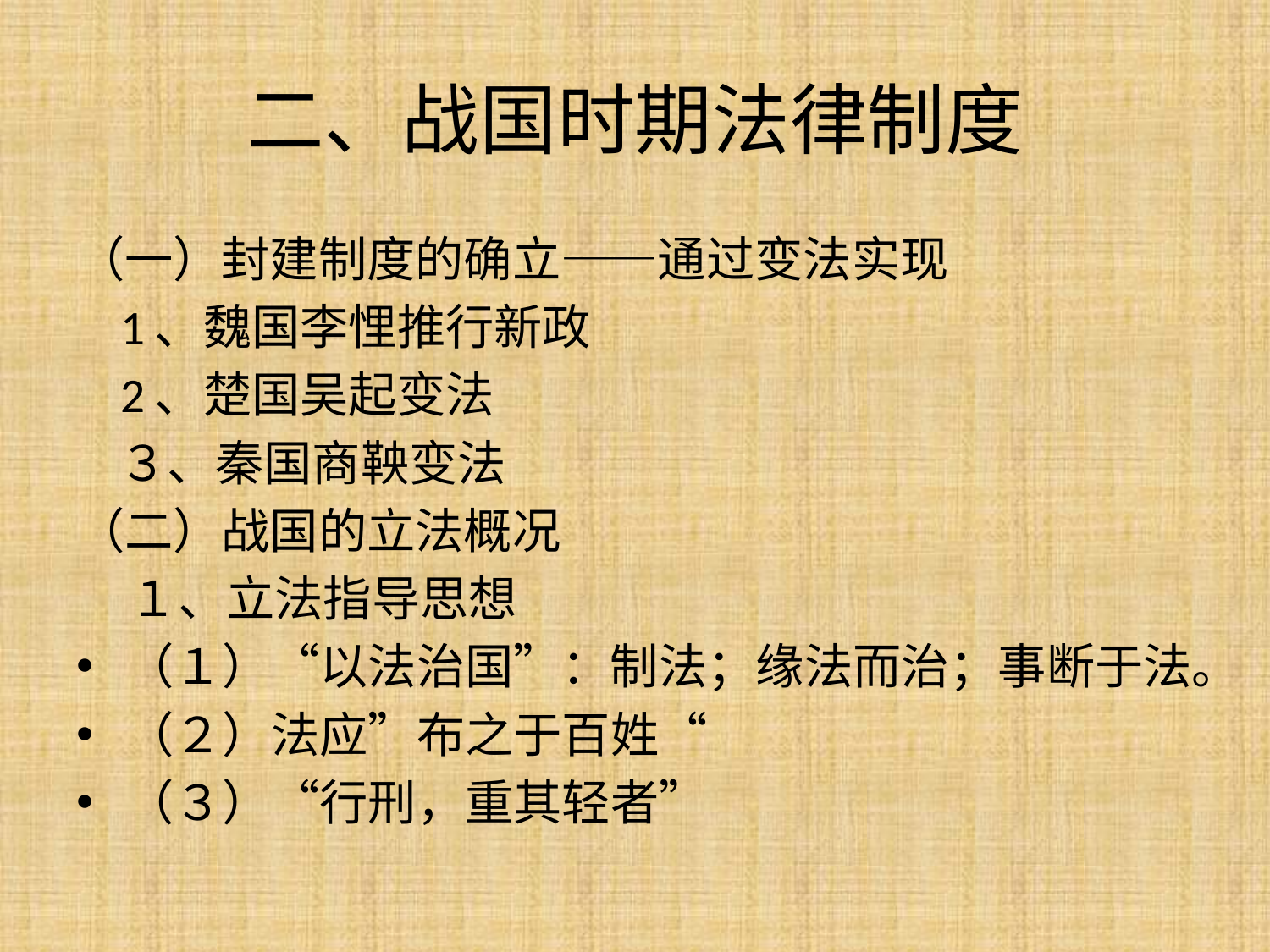

# 二、战国时期法律制度
（一）封建制度的确立——通过变法实现
    1、魏国李悝推行新政
    2、楚国吴起变法
   ３、秦国商鞅变法
（二）战国的立法概况
    １、立法指导思想
（１）“以法治国”：制法；缘法而治；事断于法。
（２）法应”布之于百姓“
（３）“行刑，重其轻者”